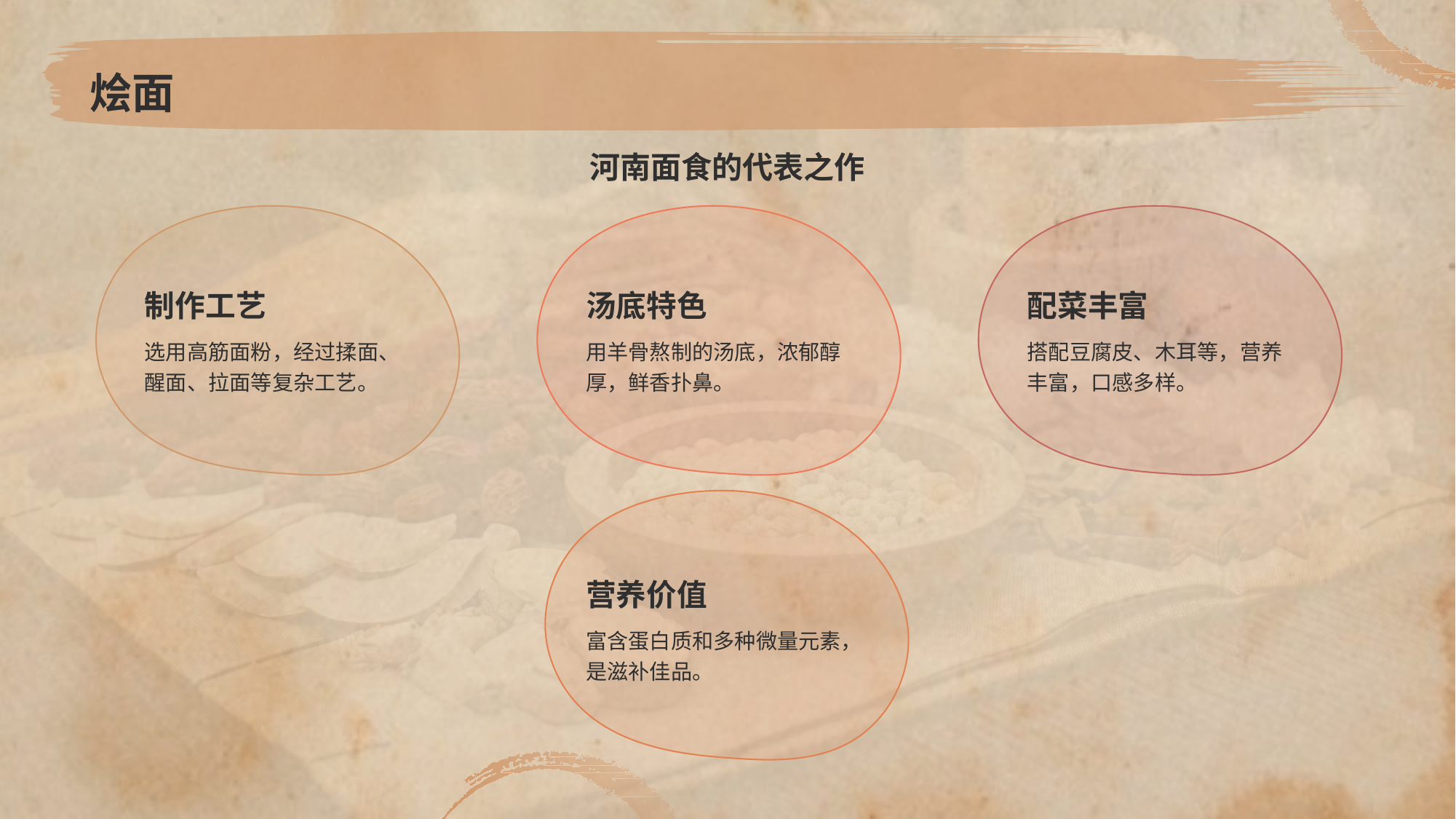

# 烩面
河南面食的代表之作

制作工艺
选用高筋面粉，经过揉面、醒面、拉面等复杂工艺。

汤底特色
用羊骨熬制的汤底，浓郁醇厚，鲜香扑鼻。

配菜丰富
搭配豆腐皮、木耳等，营养丰富，口感多样。

营养价值
富含蛋白质和多种微量元素，是滋补佳品。